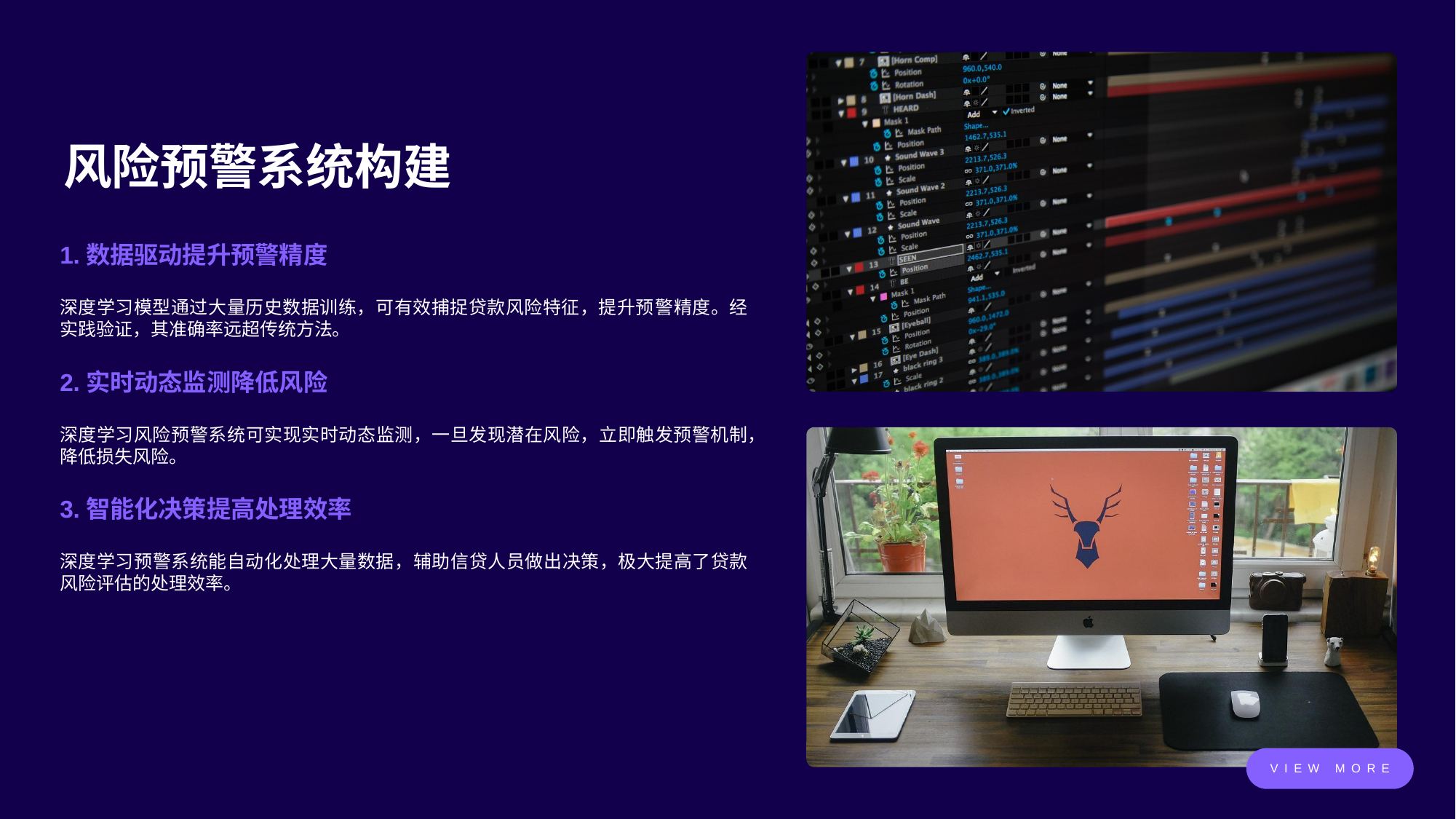

风险预警系统构建

1.数据驱动提升预警精度
深度学习模型通过大量历史数据训练，可有效捕捉贷款风险特征，提升预警精度。经实践验证，其准确率远超传统方法。
2.实时动态监测降低风险
深度学习风险预警系统可实现实时动态监测，一旦发现潜在风险，立即触发预警机制，降低损失风险。
3.智能化决策提高处理效率
深度学习预警系统能自动化处理大量数据，辅助信贷人员做出决策，极大提高了贷款风险评估的处理效率。

VIEW MORE